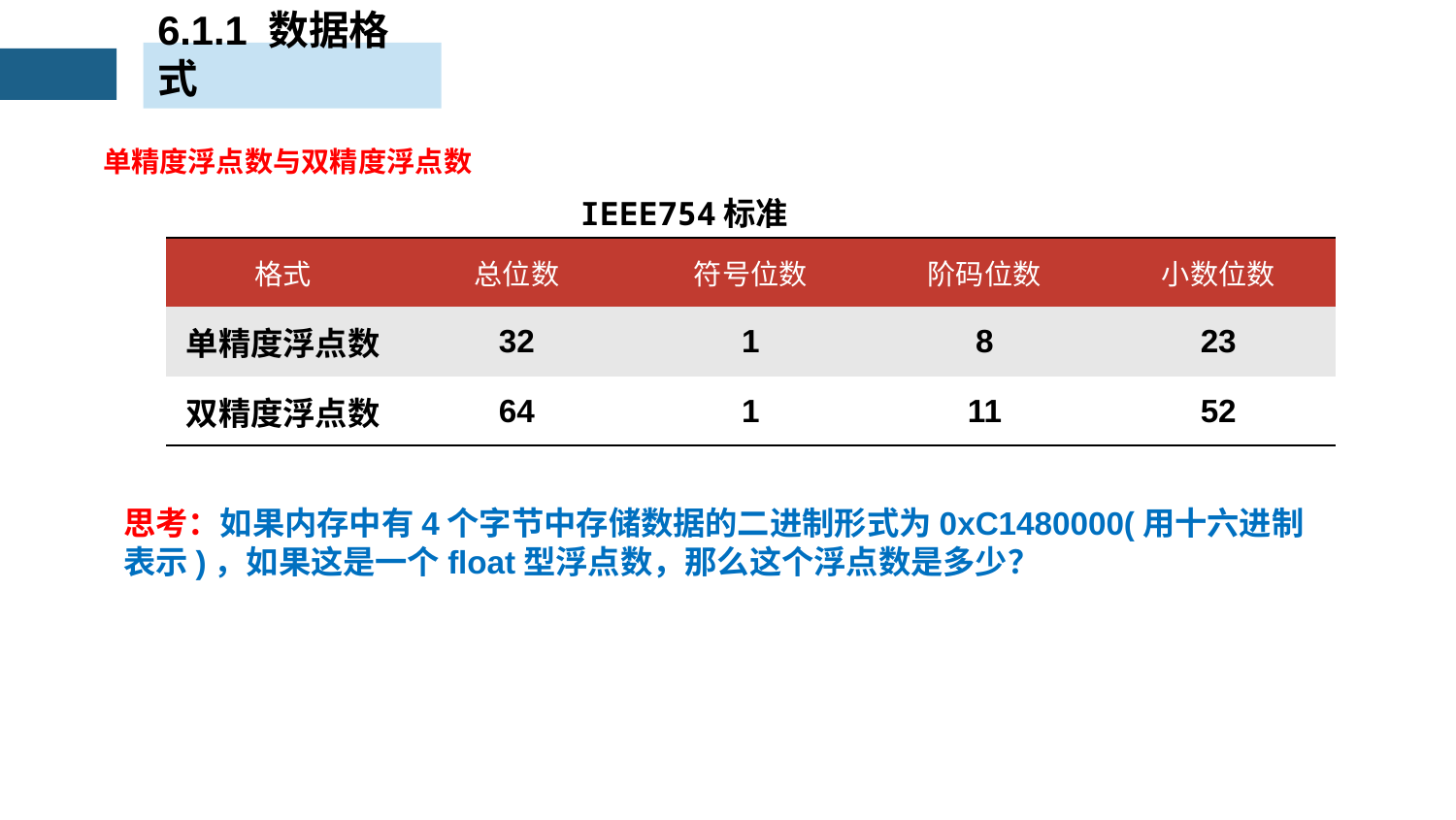

6.1.1 数据格式
单精度浮点数与双精度浮点数
IEEE754标准
| 格式 | 总位数 | 符号位数 | 阶码位数 | 小数位数 |
| --- | --- | --- | --- | --- |
| 单精度浮点数 | 32 | 1 | 8 | 23 |
| 双精度浮点数 | 64 | 1 | 11 | 52 |
思考：如果内存中有4个字节中存储数据的二进制形式为0xC1480000(用十六进制表示)，如果这是一个float型浮点数，那么这个浮点数是多少？